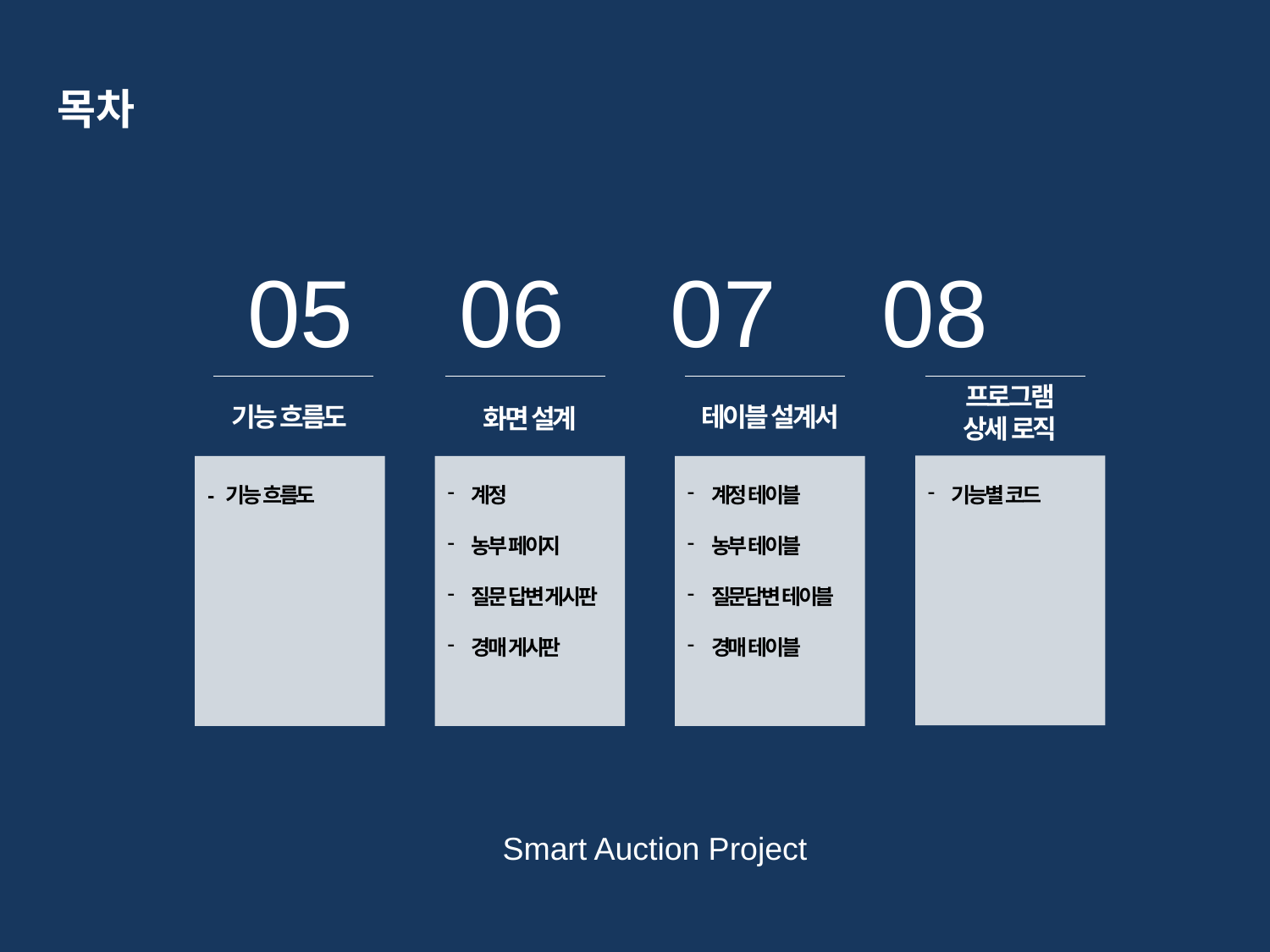

목차
05    06    07    08
프로그램
상세 로직

기능별 코드
기능 흐름도
테이블 설계서
화면 설계

-  기능 흐름도
계정

농부 페이지

질문 답변 게시판

경매 게시판
계정 테이블

농부 테이블

질문답변 테이블

경매 테이블
Smart Auction Project